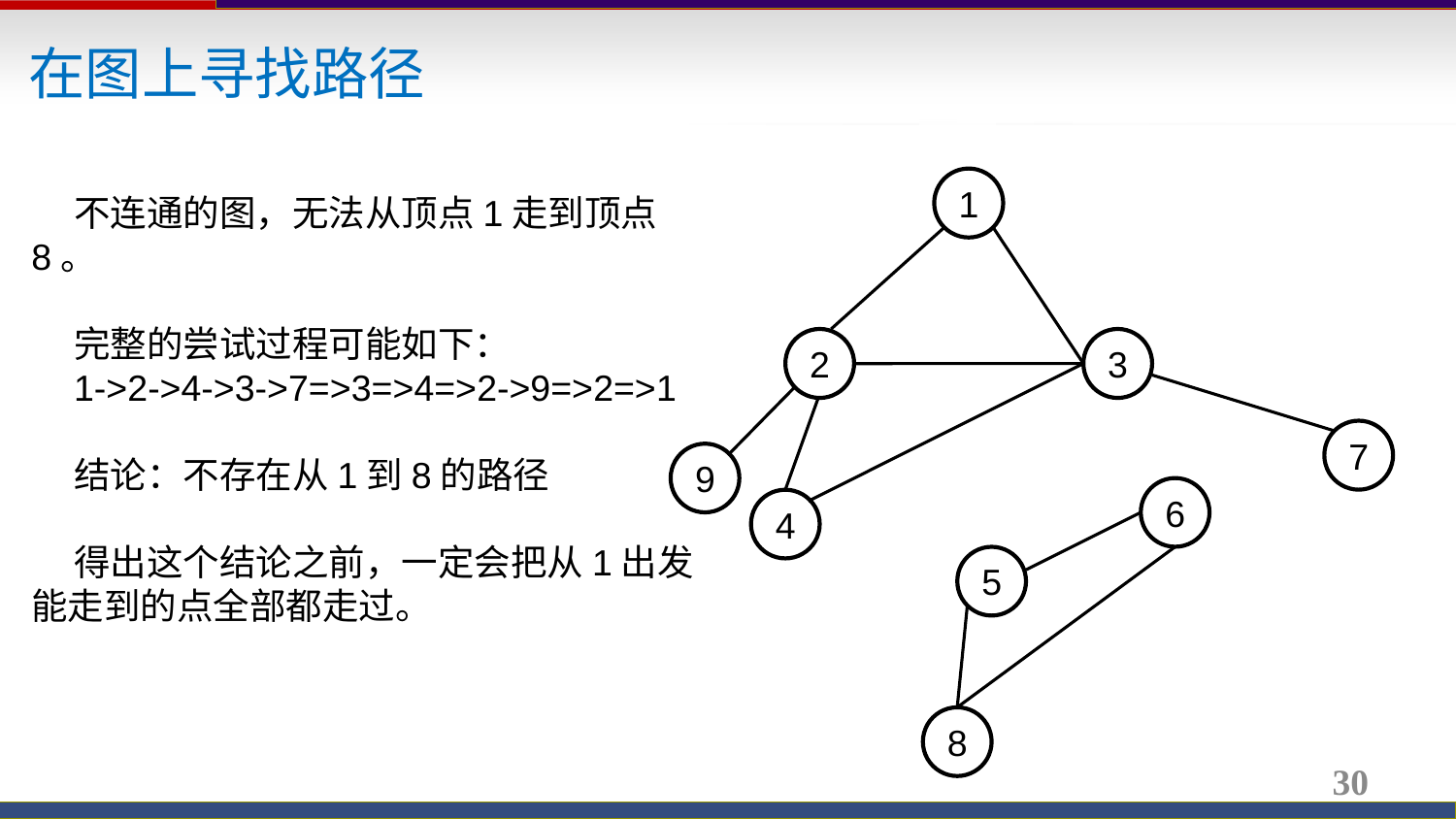

在图上寻找路径
1
不连通的图，无法从顶点1走到顶点8。

完整的尝试过程可能如下：
1->2->4->3->7=>3=>4=>2->9=>2=>1

结论：不存在从1到8的路径

得出这个结论之前，一定会把从1出发能走到的点全部都走过。
2
3
7
9
6
4
5
8